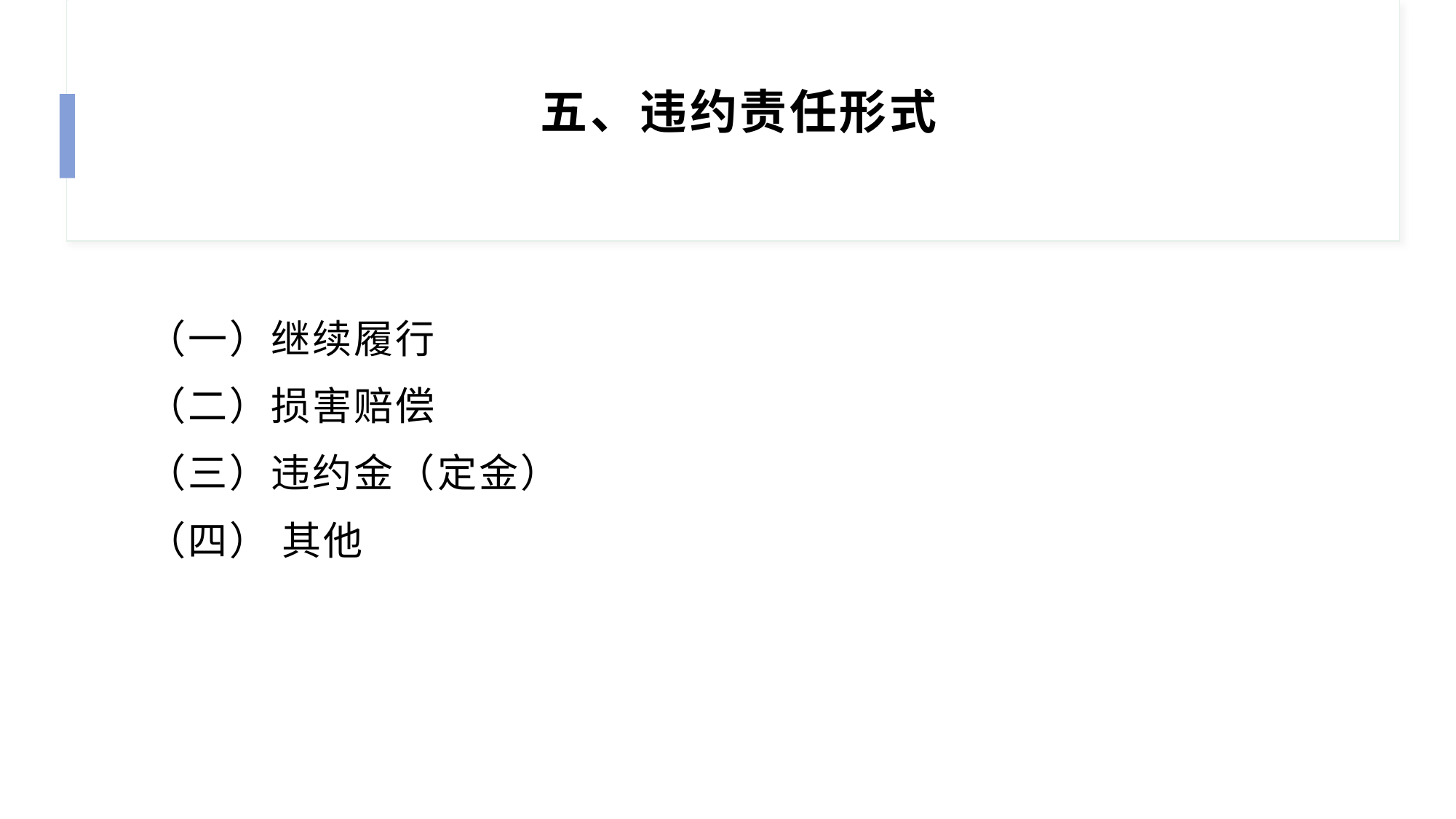

# 五、违约责任形式
（一）继续履行
（二）损害赔偿
（三）违约金（定金）
（四） 其他